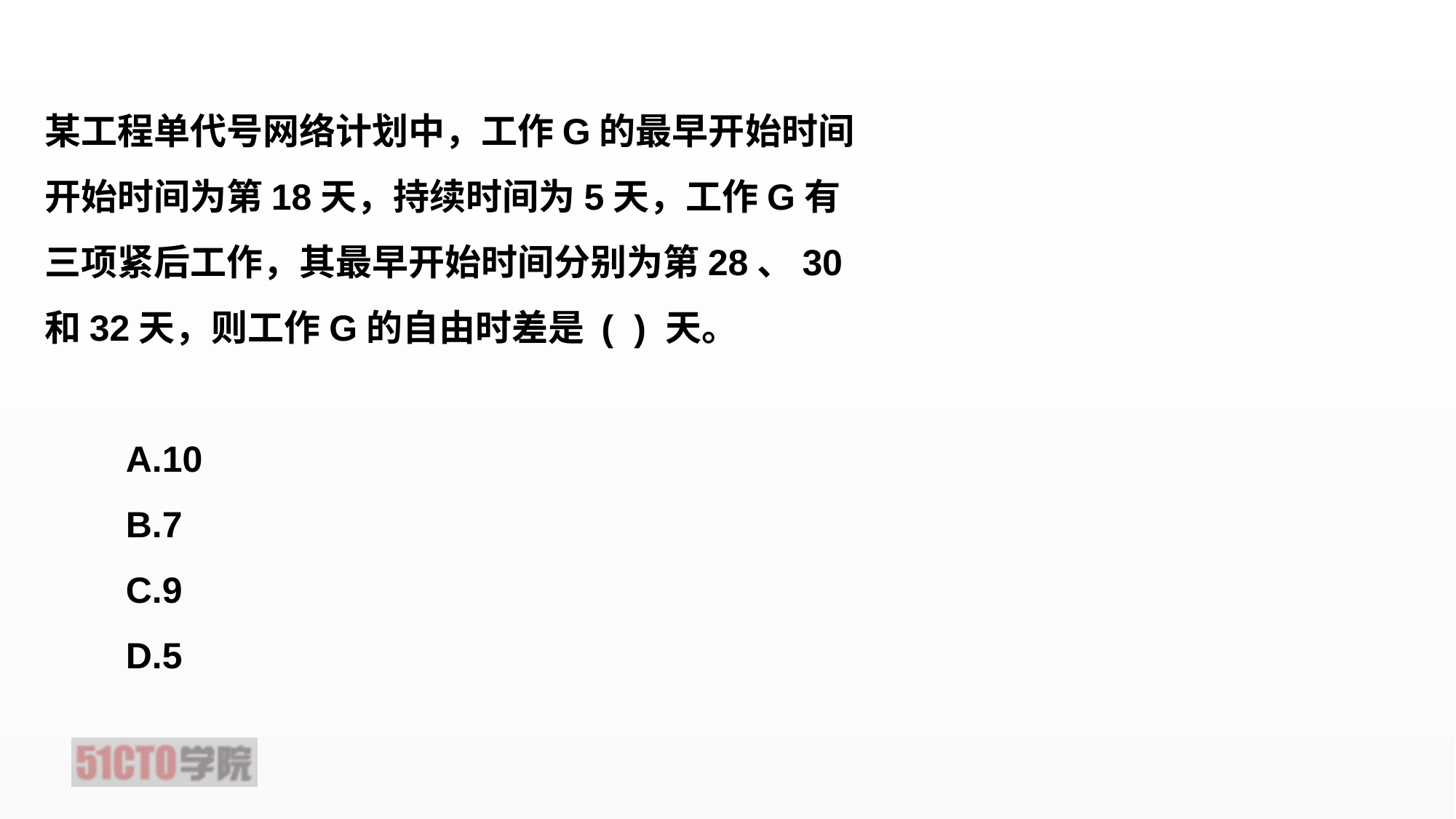

某工程单代号网络计划中，工作G的最早开始时间开始时间为第18天，持续时间为5天，工作G有三项紧后工作，其最早开始时间分别为第28、30和32天，则工作G的自由时差是 (  ) 天。

　　A.10
　　B.7
　　C.9
　　D.5